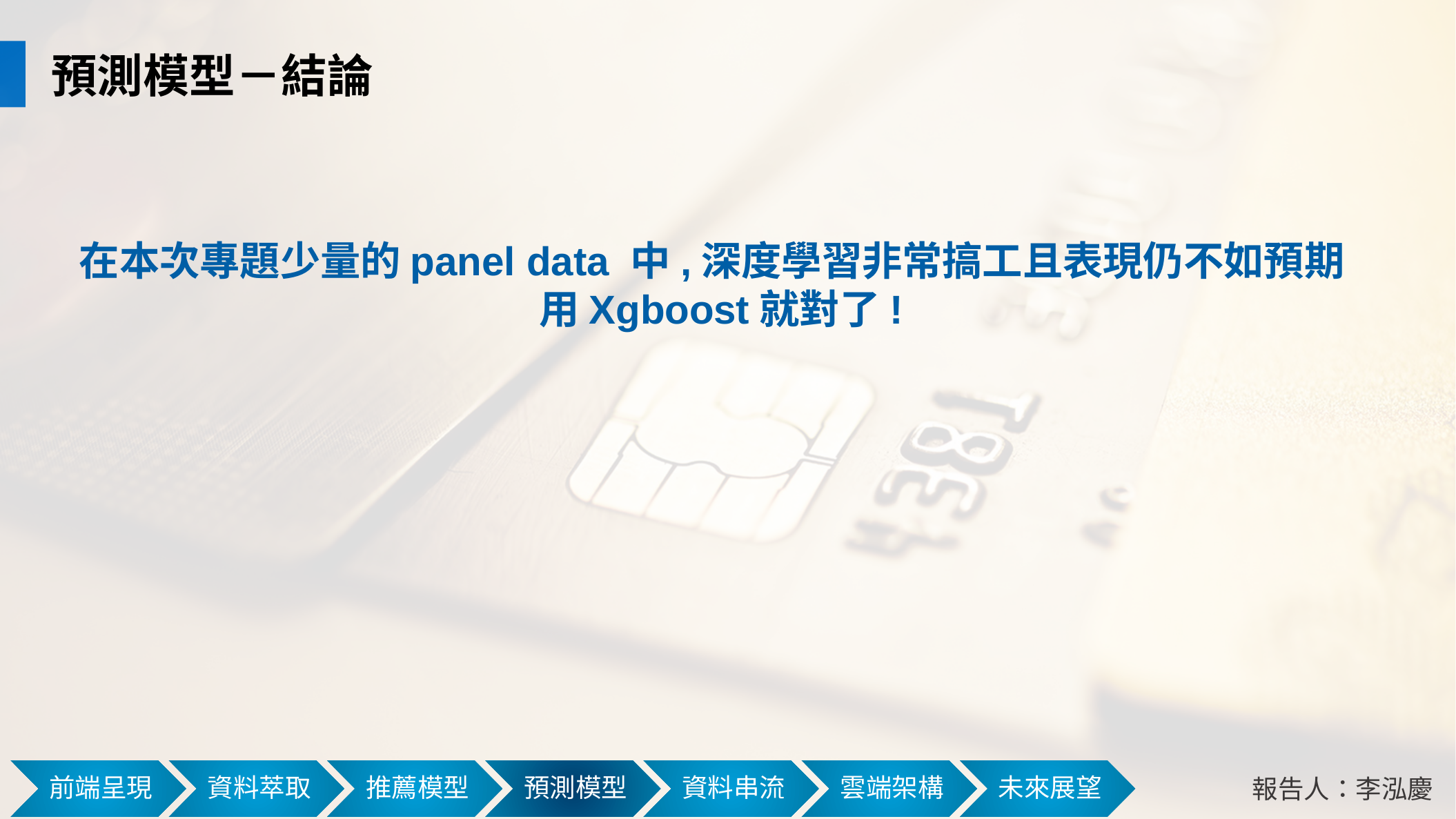

預測模型－結論
在本次專題少量的panel data 中,深度學習非常搞工且表現仍不如預期
 用Xgboost就對了!

前端呈現
資料萃取
推薦模型
預測模型
資料串流
雲端架構
未來展望
報告人：李泓慶